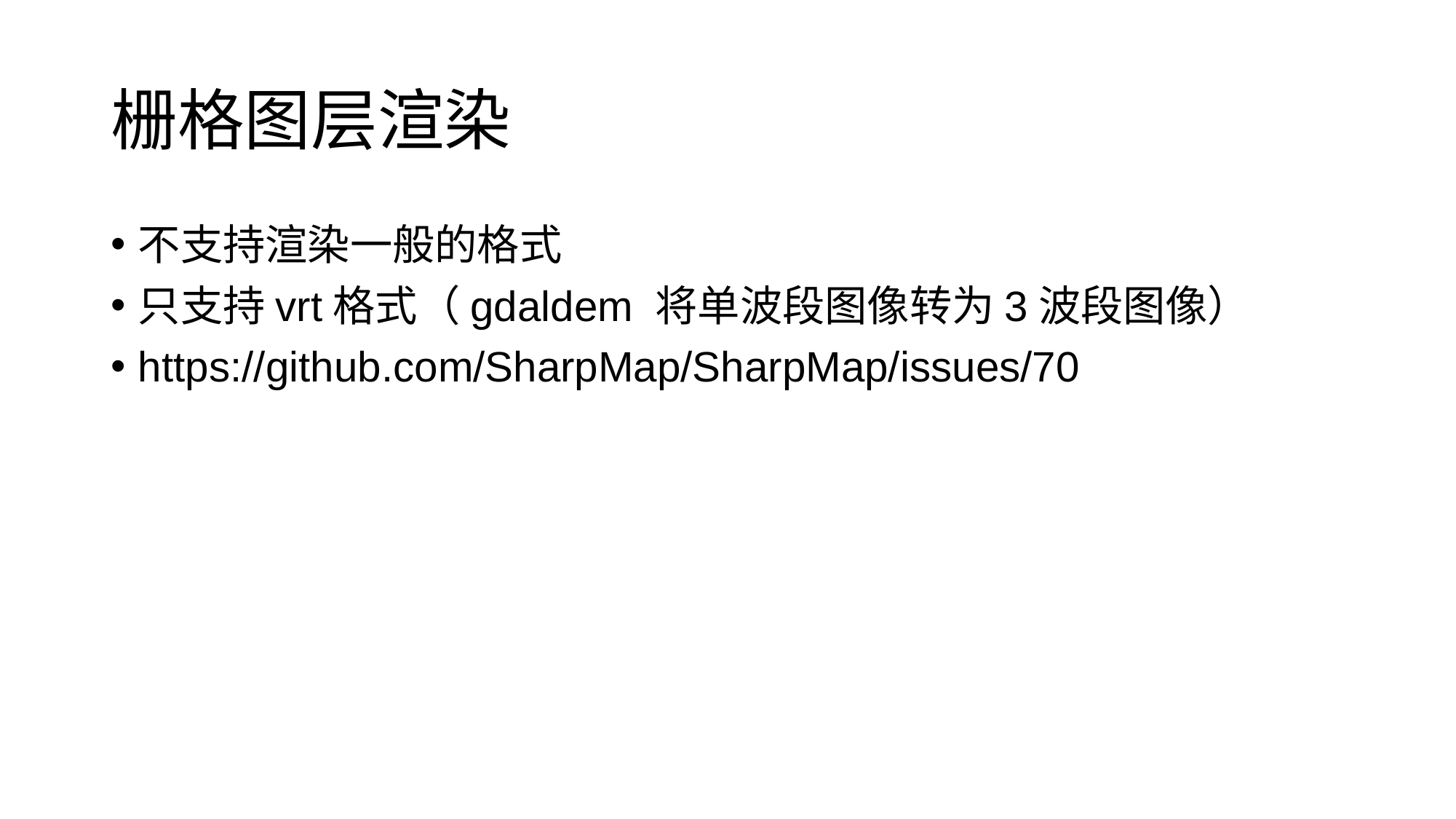

# 栅格图层渲染
不支持渲染一般的格式
只支持vrt格式（gdaldem 将单波段图像转为3波段图像）
https://github.com/SharpMap/SharpMap/issues/70